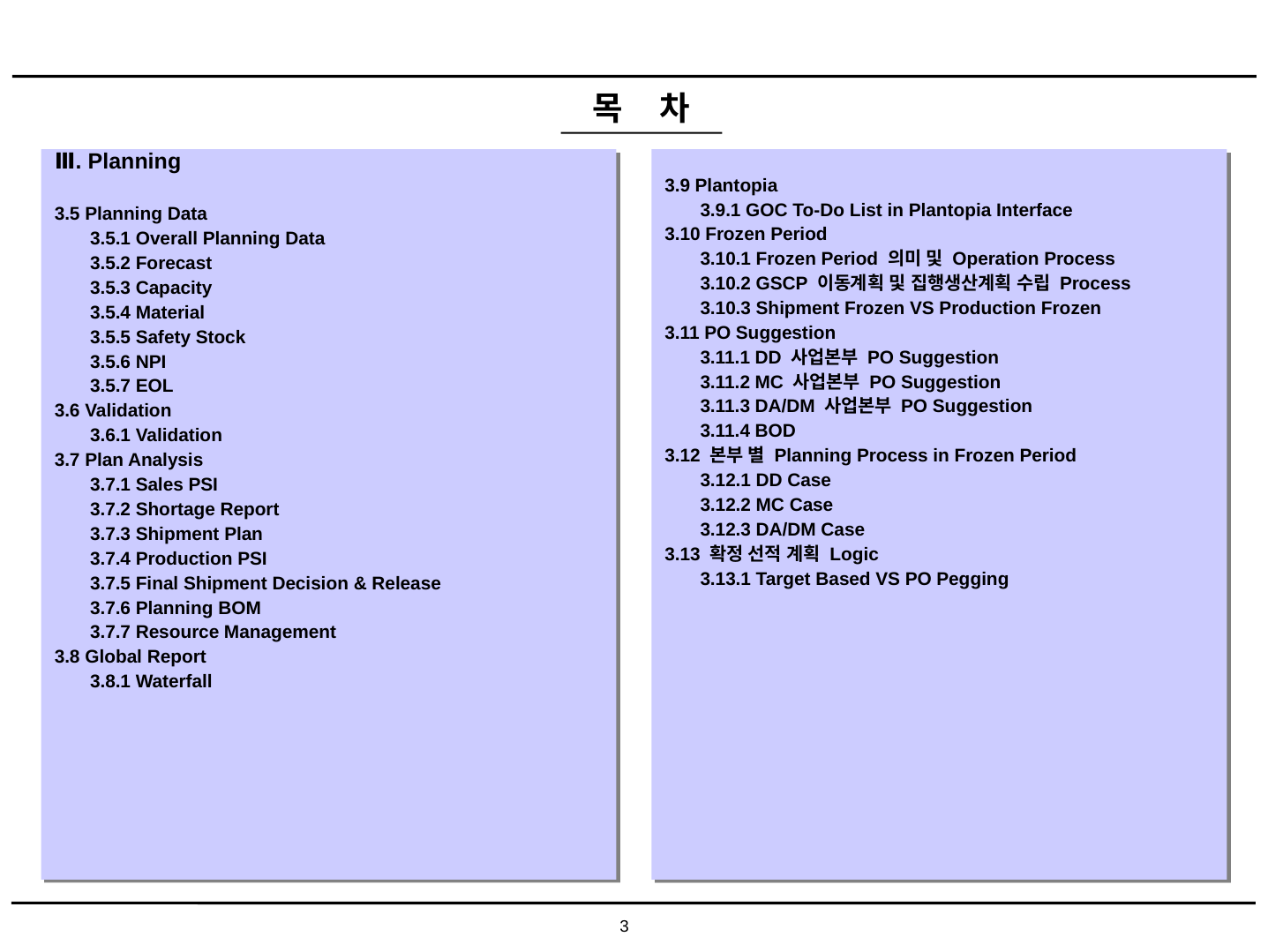

목    차

Ⅲ. Planning

3.5 Planning Data
       3.5.1 Overall Planning Data
       3.5.2 Forecast
       3.5.3 Capacity
       3.5.4 Material
       3.5.5 Safety Stock
       3.5.6 NPI
       3.5.7 EOL
3.6 Validation
       3.6.1 Validation
3.7 Plan Analysis
       3.7.1 Sales PSI
       3.7.2 Shortage Report
       3.7.3 Shipment Plan
       3.7.4 Production PSI
       3.7.5 Final Shipment Decision & Release
       3.7.6 Planning BOM
       3.7.7 Resource Management
3.8 Global Report
       3.8.1 Waterfall

3.9 Plantopia
       3.9.1 GOC To-Do List in Plantopia Interface
3.10 Frozen Period
       3.10.1 Frozen Period 의미 및 Operation Process
       3.10.2 GSCP 이동계획 및 집행생산계획 수립 Process
       3.10.3 Shipment Frozen VS Production Frozen
3.11 PO Suggestion
       3.11.1 DD 사업본부 PO Suggestion
       3.11.2 MC 사업본부 PO Suggestion
       3.11.3 DA/DM 사업본부 PO Suggestion
       3.11.4 BOD
3.12 본부 별 Planning Process in Frozen Period
       3.12.1 DD Case
       3.12.2 MC Case
       3.12.3 DA/DM Case
3.13 확정 선적 계획 Logic
       3.13.1 Target Based VS PO Pegging

3